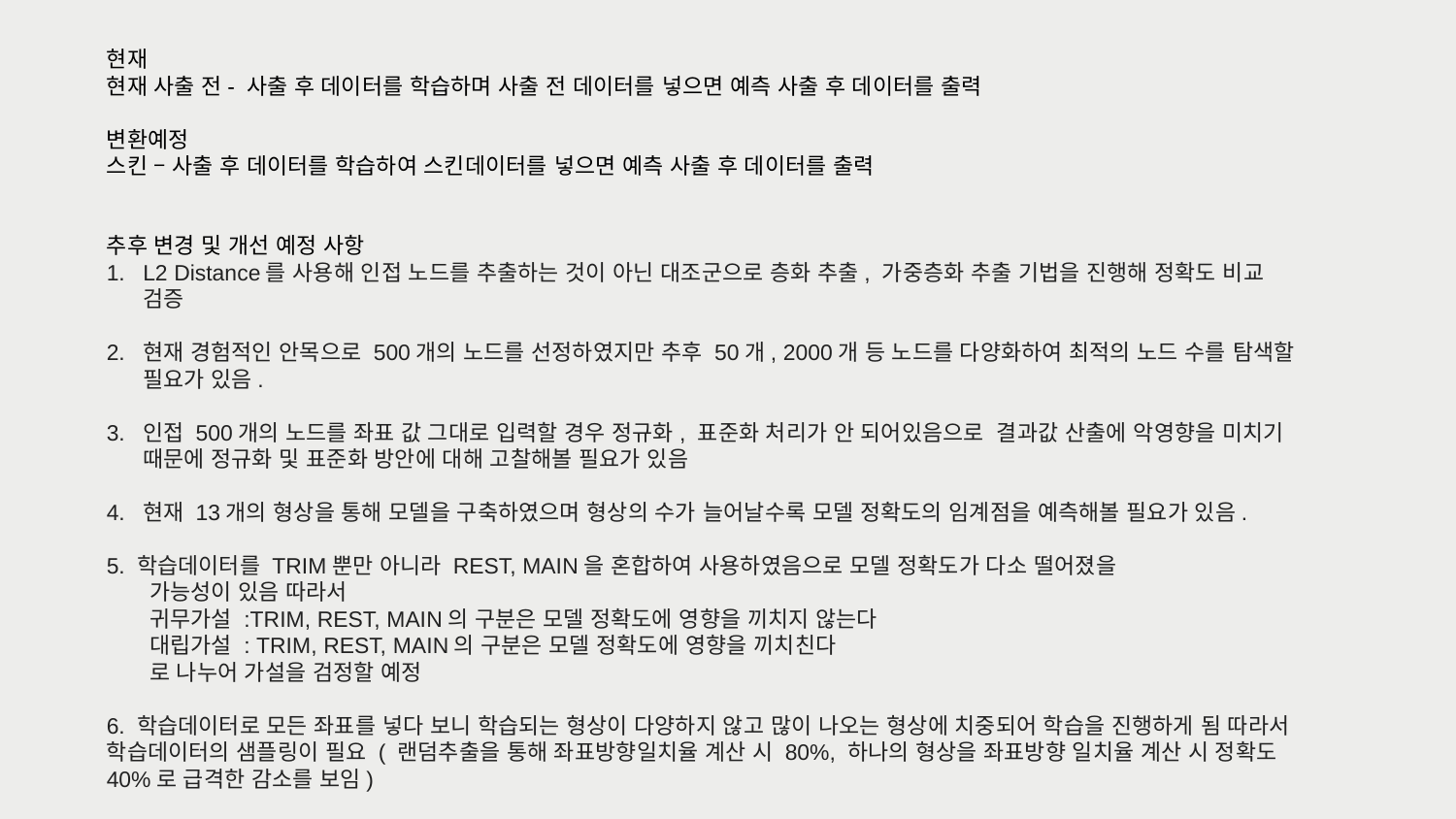

현재
현재 사출 전- 사출 후 데이터를 학습하며 사출 전 데이터를 넣으면 예측 사출 후 데이터를 출력

변환예정
스킨 – 사출 후 데이터를 학습하여 스킨데이터를 넣으면 예측 사출 후 데이터를 출력

추후 변경 및 개선 예정 사항
L2 Distance를 사용해 인접 노드를 추출하는 것이 아닌 대조군으로 층화 추출, 가중층화 추출 기법을 진행해 정확도 비교 검증

현재 경험적인 안목으로 500개의 노드를 선정하였지만 추후 50개, 2000개 등 노드를 다양화하여 최적의 노드 수를 탐색할 필요가 있음.

인접 500개의 노드를 좌표 값 그대로 입력할 경우 정규화, 표준화 처리가 안 되어있음으로  결과값 산출에 악영향을 미치기 때문에 정규화 및 표준화 방안에 대해 고찰해볼 필요가 있음

현재 13개의 형상을 통해 모델을 구축하였으며 형상의 수가 늘어날수록 모델 정확도의 임계점을 예측해볼 필요가 있음.

5. 학습데이터를 TRIM뿐만 아니라 REST, MAIN을 혼합하여 사용하였음으로 모델 정확도가 다소 떨어졌을
      가능성이 있음 따라서
      귀무가설 :TRIM, REST, MAIN의 구분은 모델 정확도에 영향을 끼치지 않는다
      대립가설 : TRIM, REST, MAIN의 구분은 모델 정확도에 영향을 끼치친다
      로 나누어 가설을 검정할 예정

6. 학습데이터로 모든 좌표를 넣다 보니 학습되는 형상이 다양하지 않고 많이 나오는 형상에 치중되어 학습을 진행하게 됨 따라서 학습데이터의 샘플링이 필요 ( 랜덤추출을 통해 좌표방향일치율 계산 시 80%, 하나의 형상을 좌표방향 일치율 계산 시 정확도 40%로 급격한 감소를 보임)